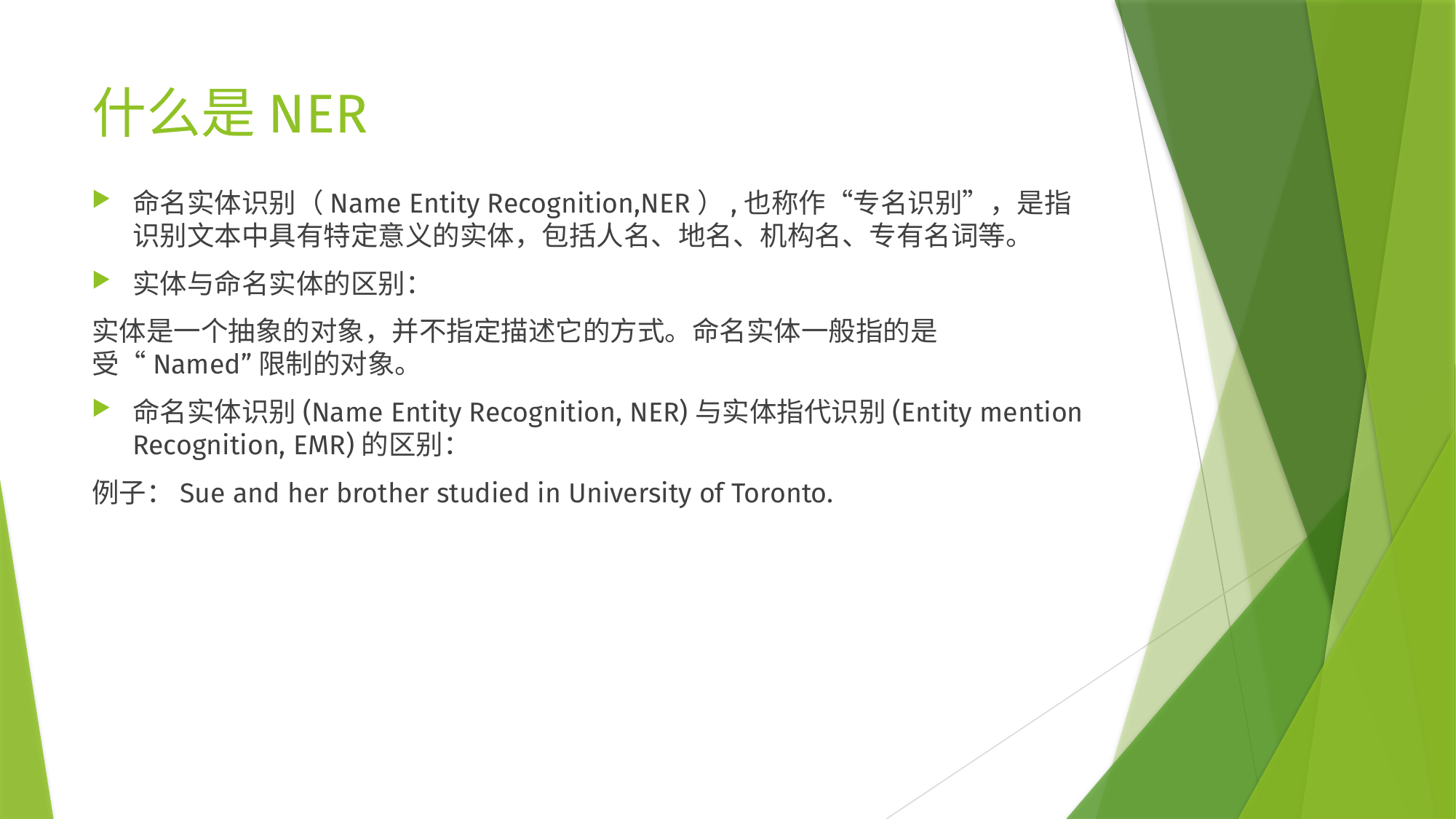

# 什么是NER
命名实体识别（Name Entity Recognition,NER）,也称作“专名识别”，是指识别文本中具有特定意义的实体，包括人名、地名、机构名、专有名词等。
实体与命名实体的区别：
实体是一个抽象的对象，并不指定描述它的方式。命名实体一般指的是受“Named”限制的对象。
命名实体识别(Name Entity Recognition, NER)与实体指代识别(Entity mention Recognition, EMR)的区别：
例子：Sue and her brother studied in University of Toronto.